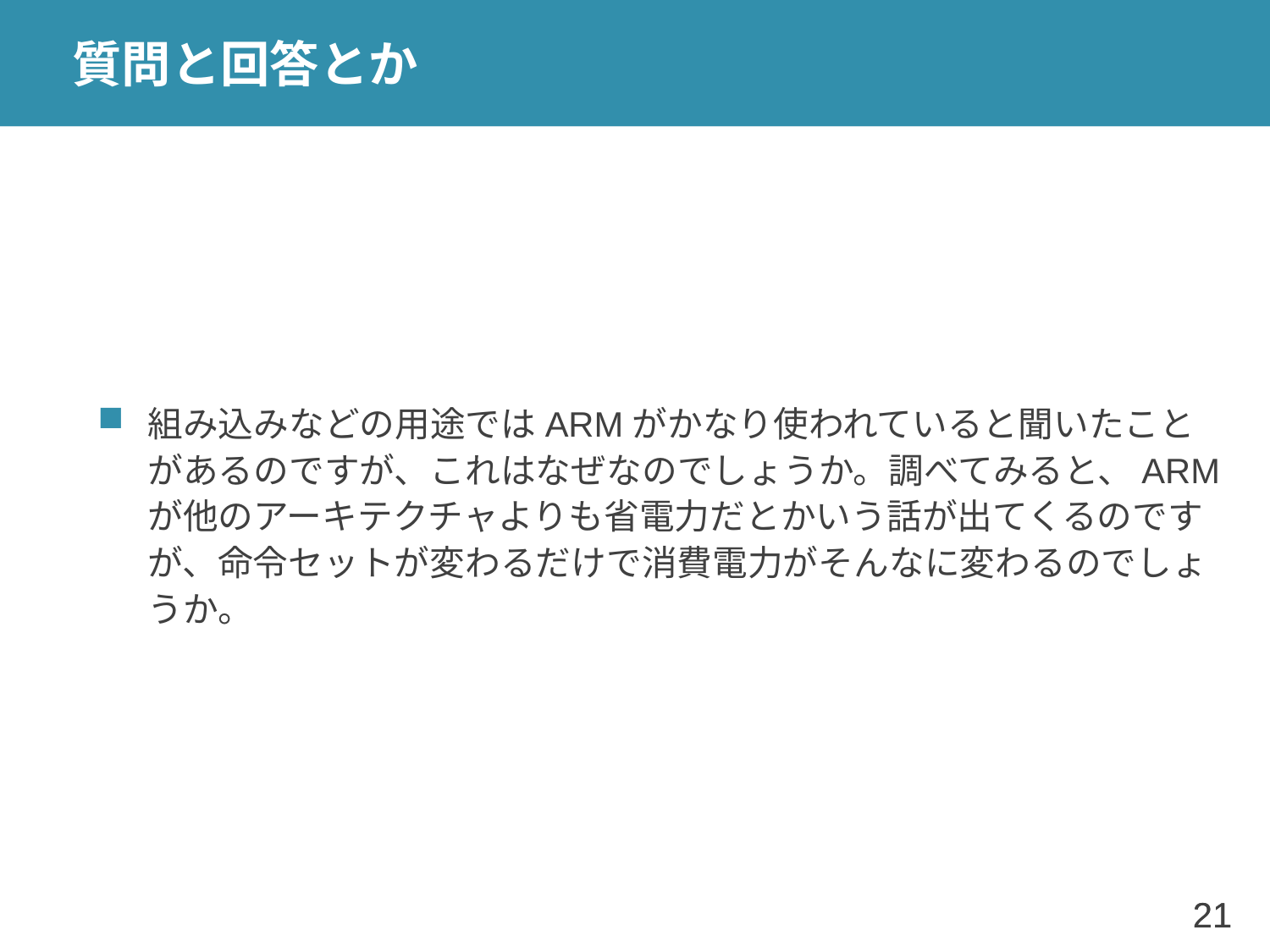

# 質問と回答とか
組み込みなどの用途ではARMがかなり使われていると聞いたことがあるのですが、これはなぜなのでしょうか。調べてみると、ARMが他のアーキテクチャよりも省電力だとかいう話が出てくるのですが、命令セットが変わるだけで消費電力がそんなに変わるのでしょうか。